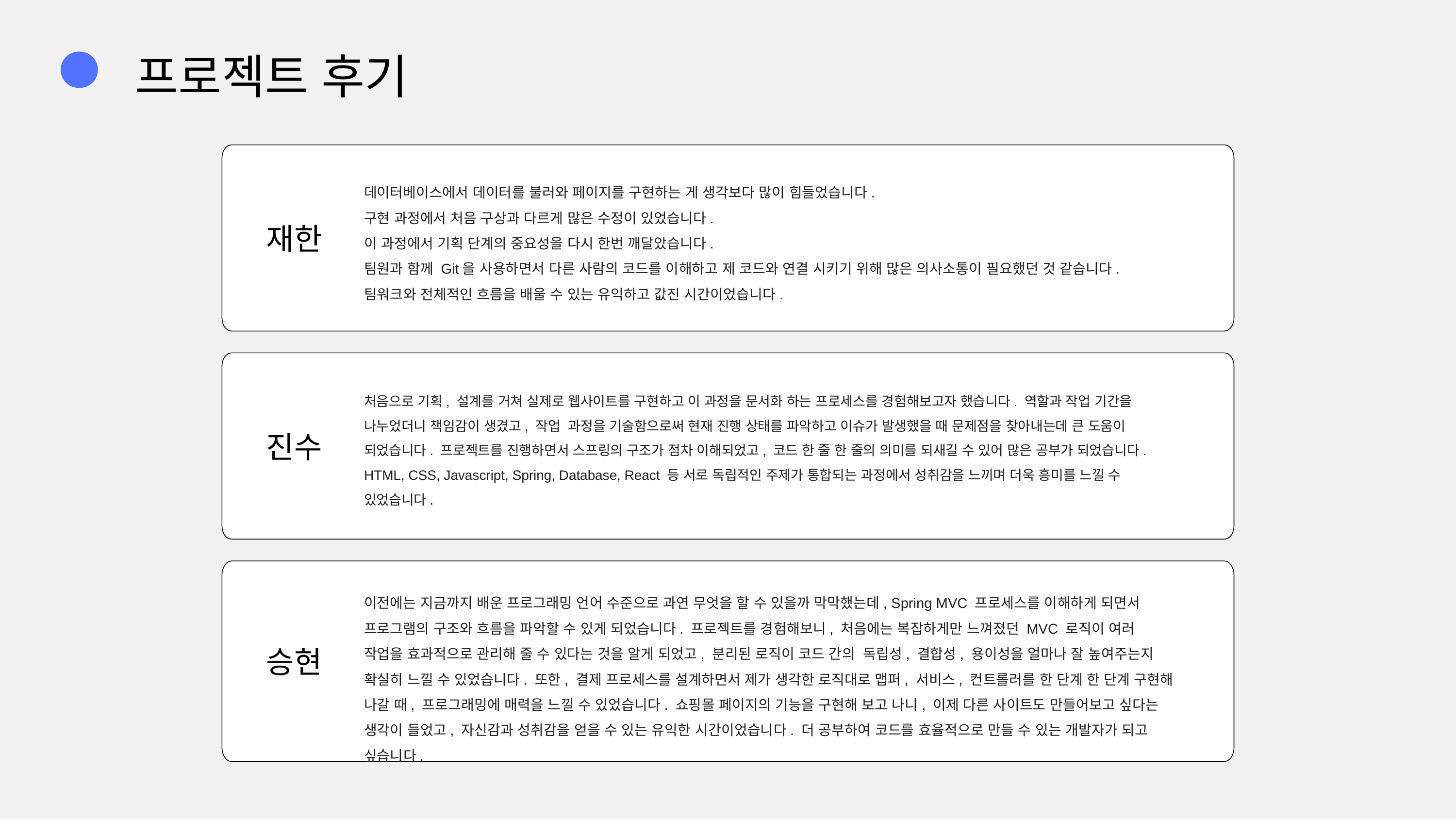

프로젝트 후기

데이터베이스에서 데이터를 불러와 페이지를 구현하는 게 생각보다 많이 힘들었습니다.
구현 과정에서 처음 구상과 다르게 많은 수정이 있었습니다.
이 과정에서 기획 단계의 중요성을 다시 한번 깨달았습니다.
팀원과 함께 Git을 사용하면서 다른 사람의 코드를 이해하고 제 코드와 연결 시키기 위해 많은 의사소통이 필요했던 것 같습니다. 팀워크와 전체적인 흐름을 배울 수 있는 유익하고 값진 시간이었습니다.
재한

처음으로 기획, 설계를 거쳐 실제로 웹사이트를 구현하고 이 과정을 문서화 하는 프로세스를 경험해보고자 했습니다. 역할과 작업 기간을 나누었더니 책임감이 생겼고, 작업  과정을 기술함으로써 현재 진행 상태를 파악하고 이슈가 발생했을 때 문제점을 찾아내는데 큰 도움이 되었습니다. 프로젝트를 진행하면서 스프링의 구조가 점차 이해되었고, 코드 한 줄 한 줄의 의미를 되새길 수 있어 많은 공부가 되었습니다.  HTML, CSS, Javascript, Spring, Database, React 등 서로 독립적인 주제가 통합되는 과정에서 성취감을 느끼며 더욱 흥미를 느낄 수 있었습니다.
진수

이전에는 지금까지 배운 프로그래밍 언어 수준으로 과연 무엇을 할 수 있을까 막막했는데, Spring MVC 프로세스를 이해하게 되면서 프로그램의 구조와 흐름을 파악할 수 있게 되었습니다. 프로젝트를 경험해보니, 처음에는 복잡하게만 느껴졌던 MVC 로직이 여러 작업을 효과적으로 관리해 줄 수 있다는 것을 알게 되었고, 분리된 로직이 코드 간의  독립성, 결합성, 용이성을 얼마나 잘 높여주는지 확실히 느낄 수 있었습니다. 또한, 결제 프로세스를 설계하면서 제가 생각한 로직대로 맵퍼, 서비스, 컨트롤러를 한 단계 한 단계 구현해 나갈 때, 프로그래밍에 매력을 느낄 수 있었습니다. 쇼핑몰 페이지의 기능을 구현해 보고 나니, 이제 다른 사이트도 만들어보고 싶다는 생각이 들었고, 자신감과 성취감을 얻을 수 있는 유익한 시간이었습니다. 더 공부하여 코드를 효율적으로 만들 수 있는 개발자가 되고 싶습니다.
승현